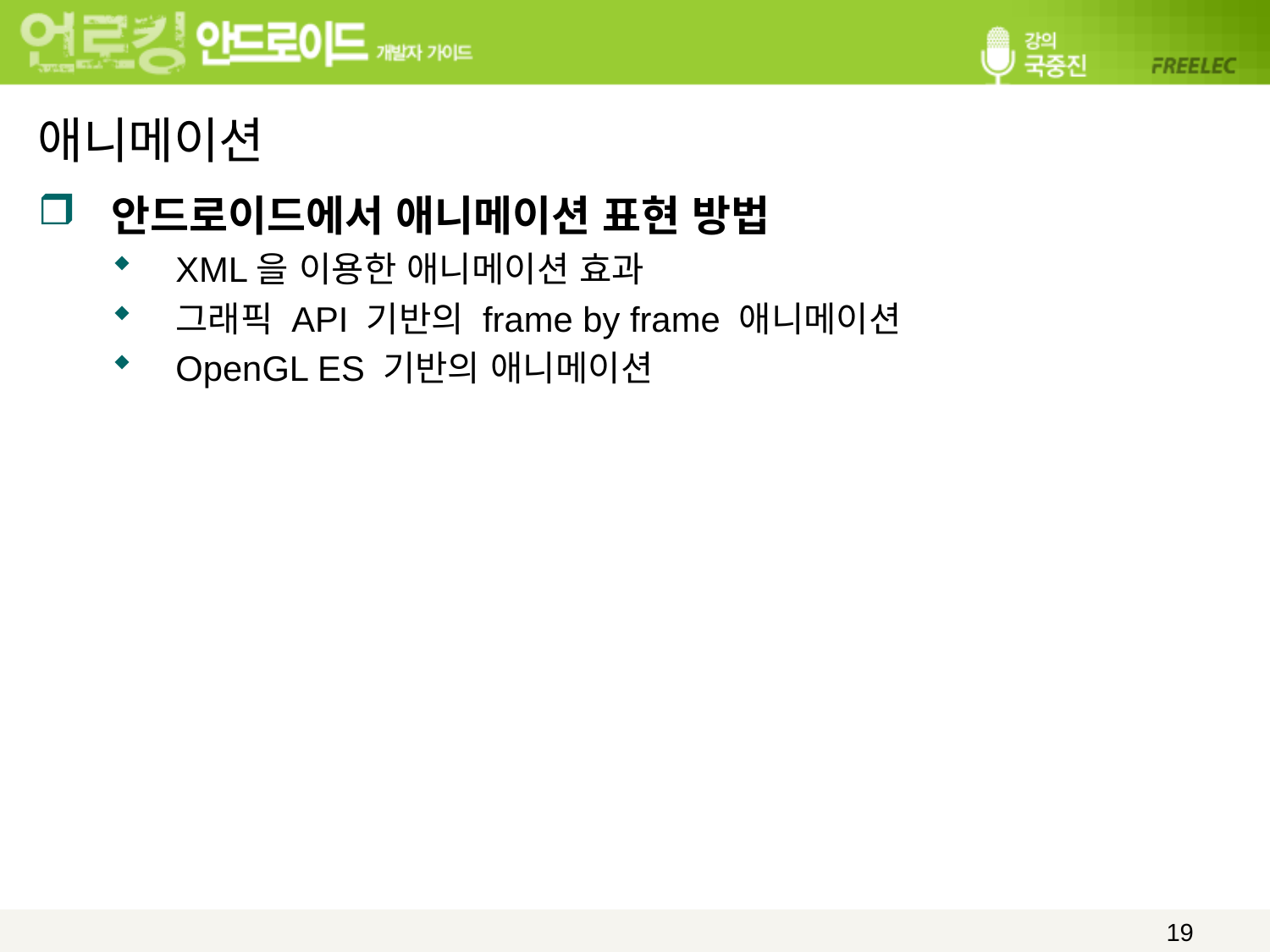

# 애니메이션
안드로이드에서 애니메이션 표현 방법
XML을 이용한 애니메이션 효과
그래픽 API 기반의 frame by frame 애니메이션
OpenGL ES 기반의 애니메이션
19